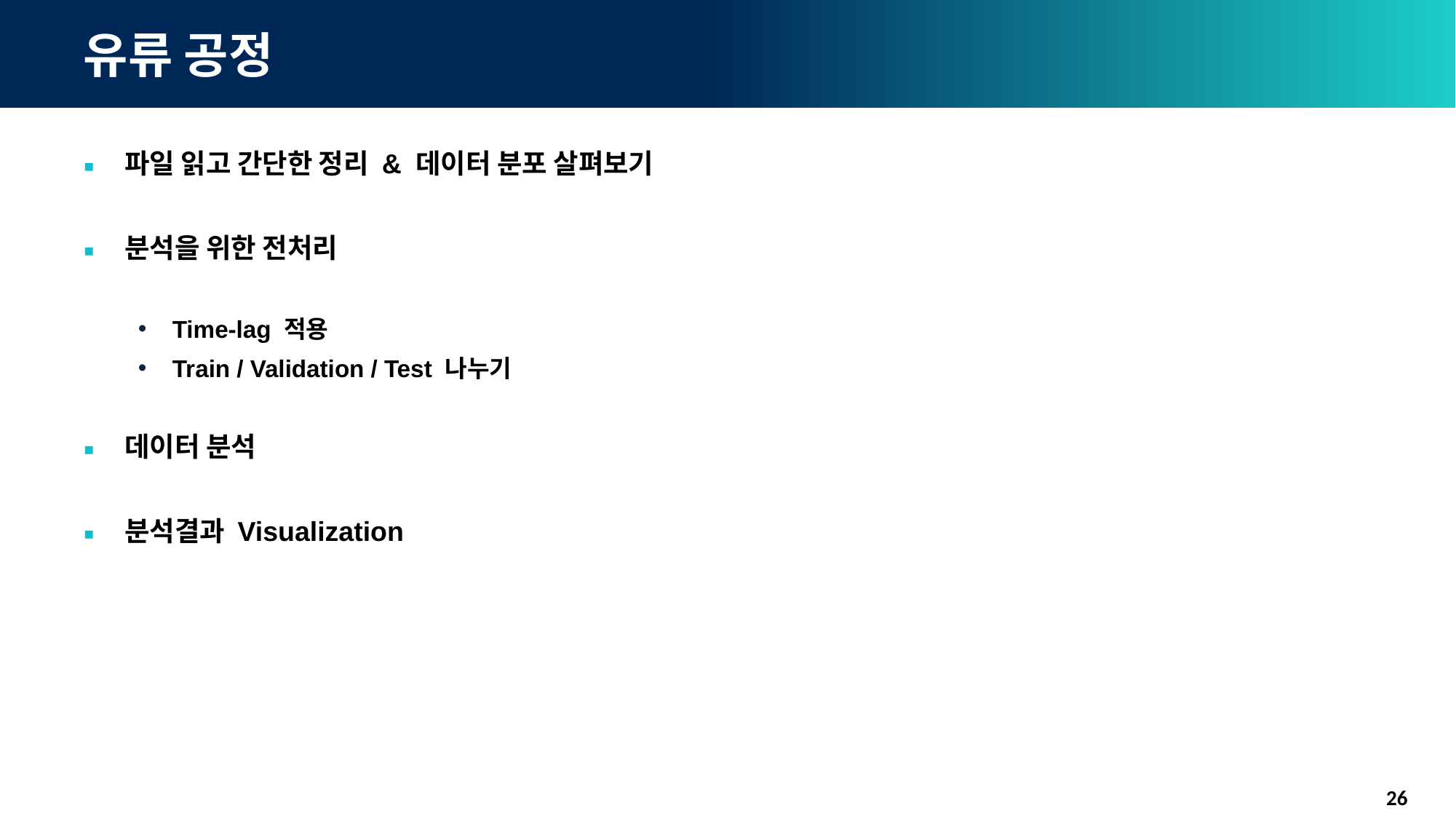

# 유류 공정
파일 읽고 간단한 정리 & 데이터 분포 살펴보기

분석을 위한 전처리

Time-lag 적용
Train / Validation / Test 나누기

데이터 분석

분석결과 Visualization

26